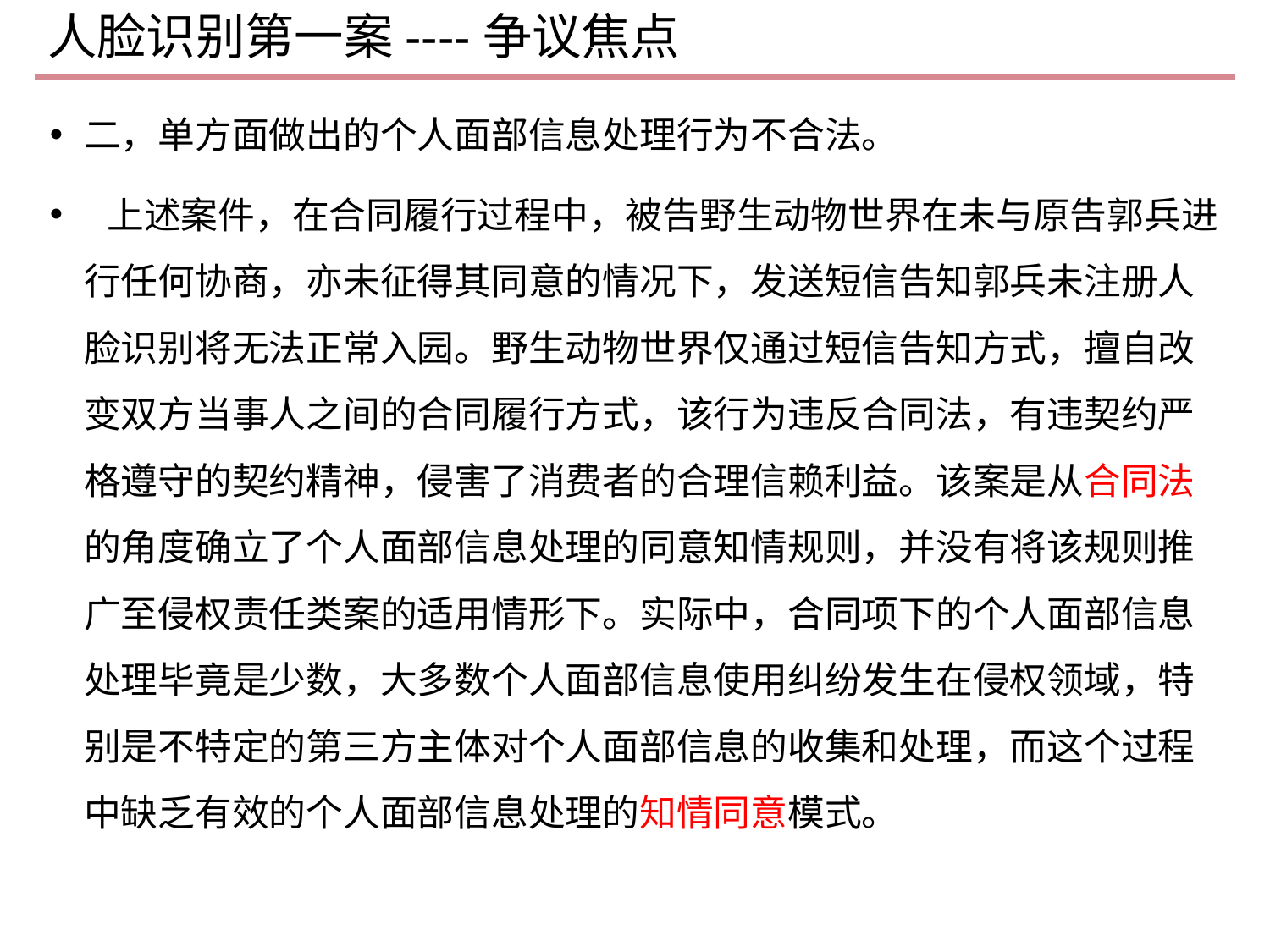

# 人脸识别第一案----争议焦点
二，单方面做出的个人面部信息处理行为不合法。
  上述案件，在合同履行过程中，被告野生动物世界在未与原告郭兵进行任何协商，亦未征得其同意的情况下，发送短信告知郭兵未注册人脸识别将无法正常入园。野生动物世界仅通过短信告知方式，擅自改变双方当事人之间的合同履行方式，该行为违反合同法，有违契约严格遵守的契约精神，侵害了消费者的合理信赖利益。该案是从合同法的角度确立了个人面部信息处理的同意知情规则，并没有将该规则推广至侵权责任类案的适用情形下。实际中，合同项下的个人面部信息处理毕竟是少数，大多数个人面部信息使用纠纷发生在侵权领域，特别是不特定的第三方主体对个人面部信息的收集和处理，而这个过程中缺乏有效的个人面部信息处理的知情同意模式。